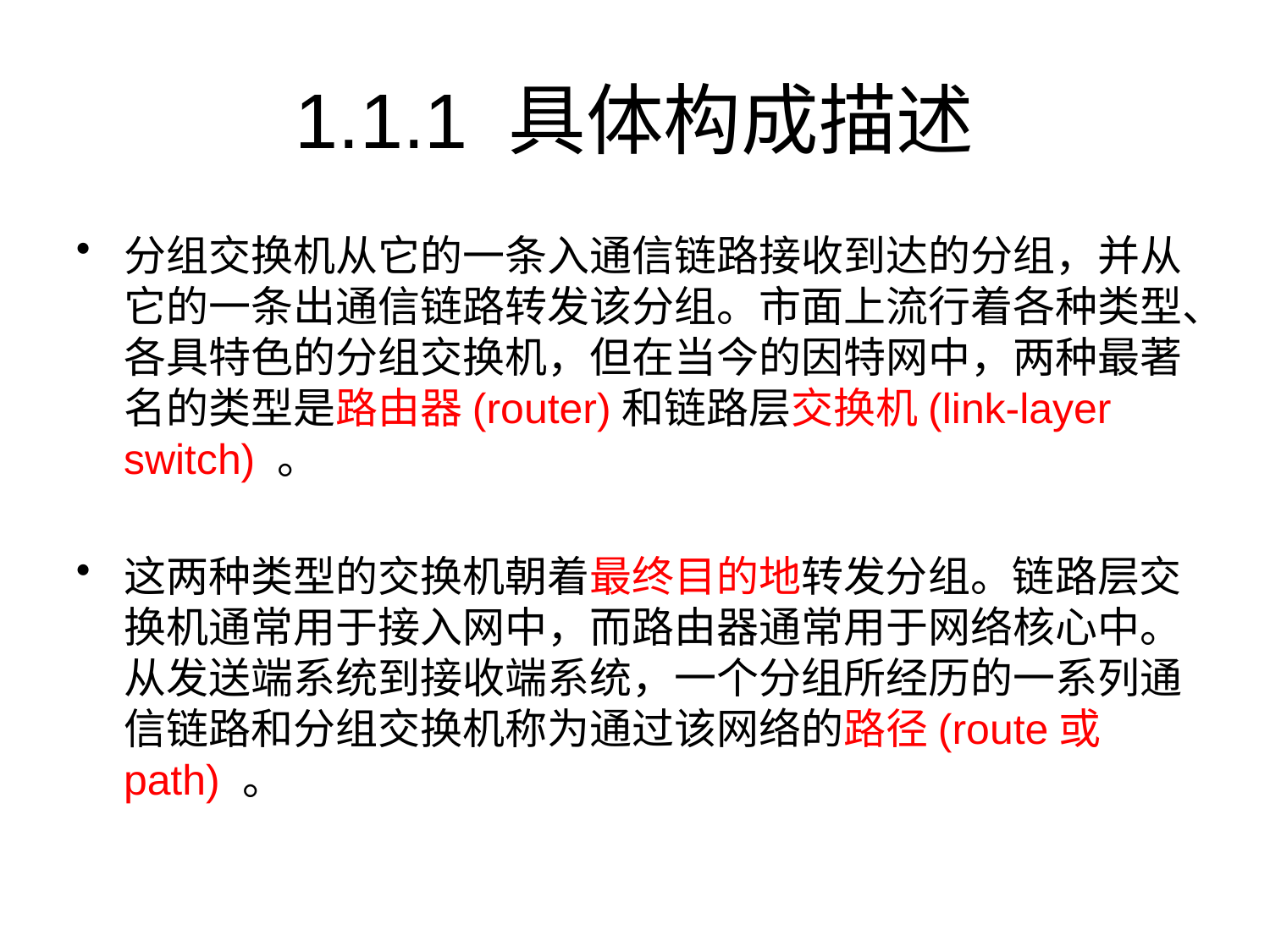

# 1.1.1 具体构成描述
分组交换机从它的一条入通信链路接收到达的分组，并从它的一条出通信链路转发该分组。市面上流行着各种类型、各具特色的分组交换机，但在当今的因特网中，两种最著名的类型是路由器(router)和链路层交换机(link-layer switch) 。

这两种类型的交换机朝着最终目的地转发分组。链路层交换机通常用于接入网中，而路由器通常用于网络核心中。从发送端系统到接收端系统，一个分组所经历的一系列通信链路和分组交换机称为通过该网络的路径(route或path) 。